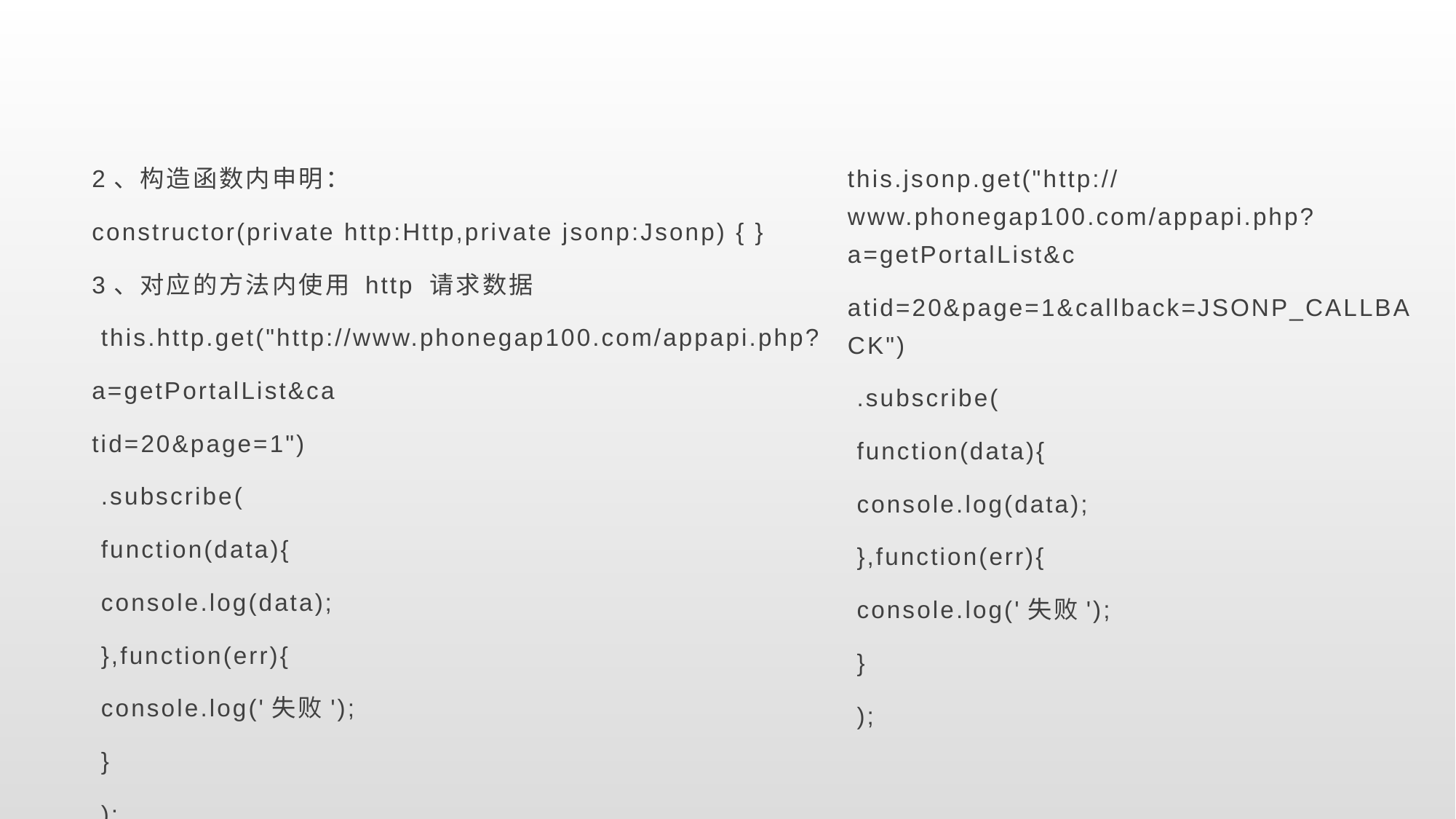

#
2、构造函数内申明：
constructor(private http:Http,private jsonp:Jsonp) { }
3、对应的方法内使用 http 请求数据
 this.http.get("http://www.phonegap100.com/appapi.php?
a=getPortalList&ca
tid=20&page=1")
 .subscribe(
 function(data){
 console.log(data);
 },function(err){
 console.log('失败');
 }
 );

this.jsonp.get("http://www.phonegap100.com/appapi.php?a=getPortalList&c
atid=20&page=1&callback=JSONP_CALLBACK")
 .subscribe(
 function(data){
 console.log(data);
 },function(err){
 console.log('失败');
 }
 );